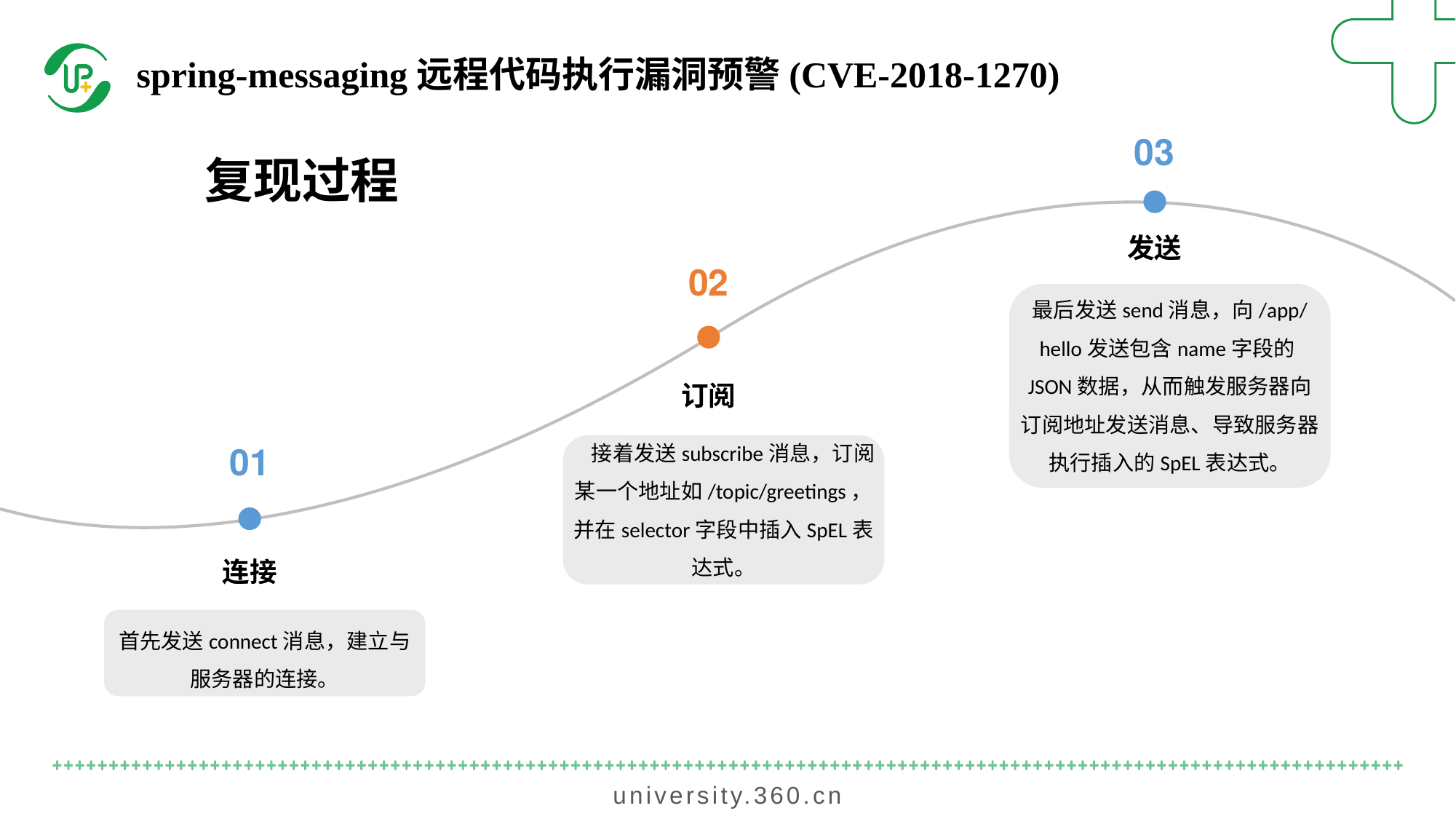

spring-messaging远程代码执行漏洞预警(CVE-2018-1270)
03
复现过程

发送
02

最后发送send消息，向/app/hello发送包含name字段的JSON数据，从而触发服务器向订阅地址发送消息、导致服务器执行插入的SpEL表达式。

订阅

01

   接着发送subscribe消息，订阅某一个地址如/topic/greetings，并在selector字段中插入SpEL表达式。

连接
首先发送connect消息，建立与服务器的连接。